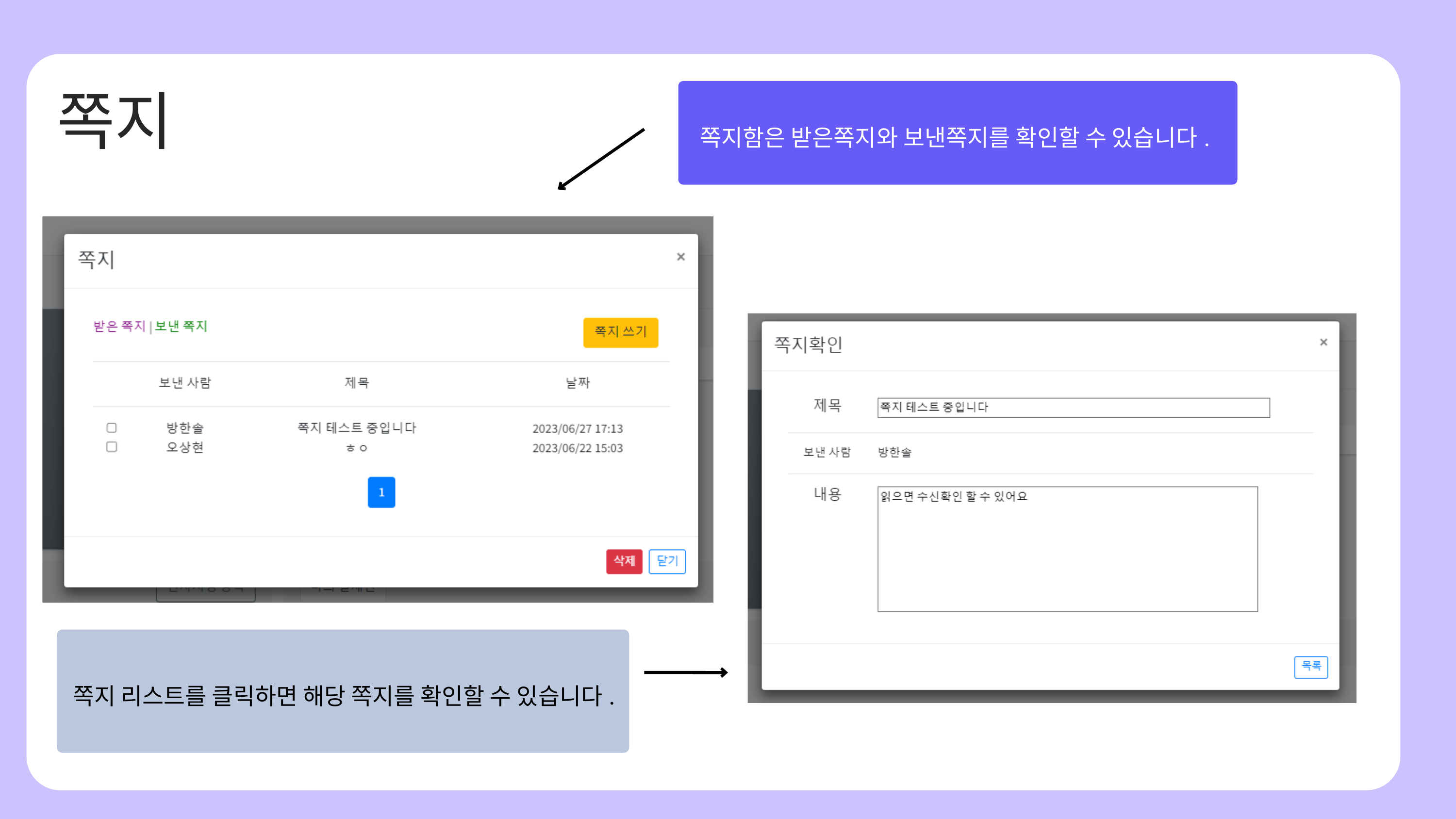

쪽지함은 받은쪽지와 보낸쪽지를 확인할 수 있습니다.

쪽지

쪽지 리스트를 클릭하면 해당 쪽지를 확인할 수 있습니다.